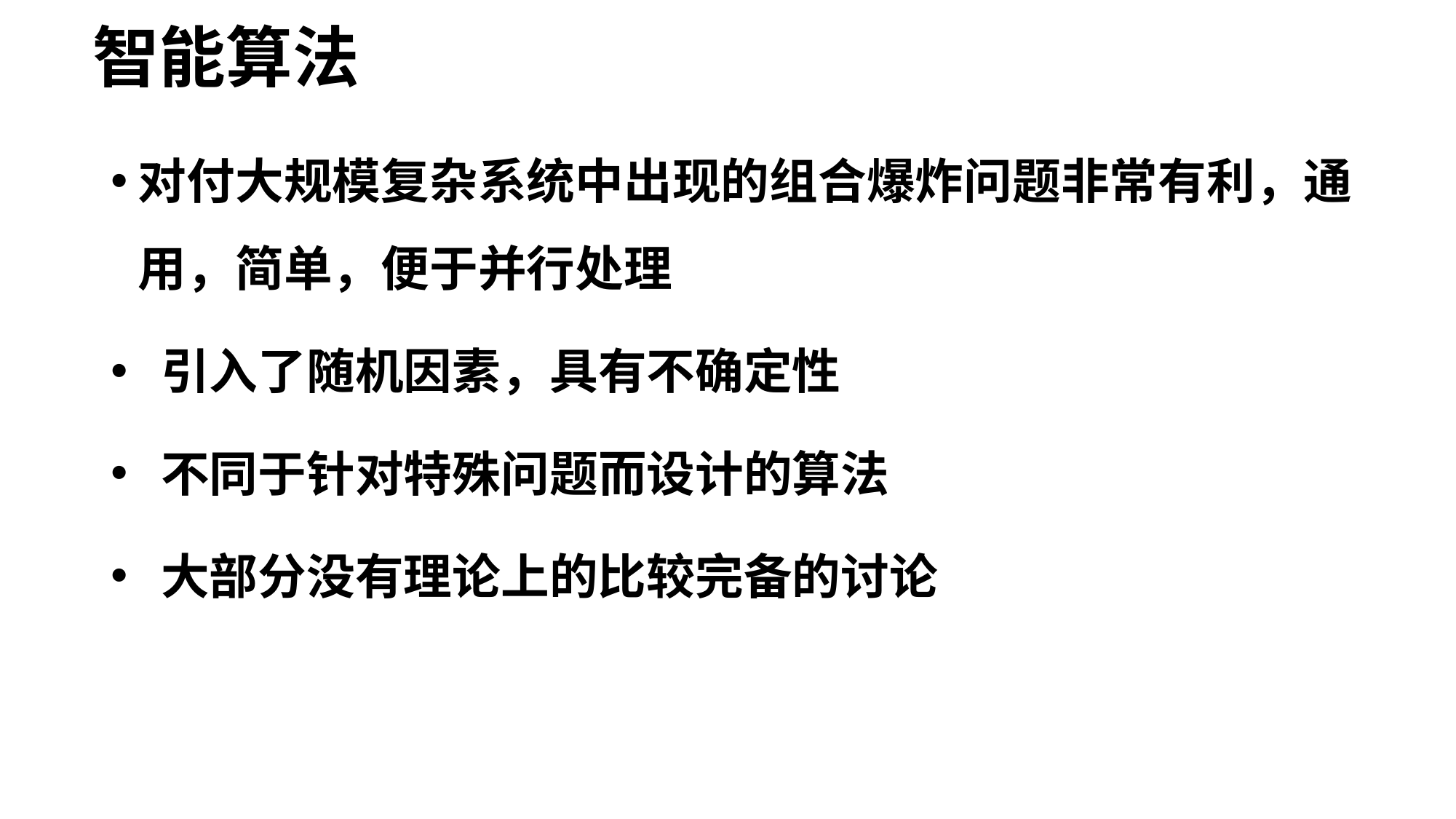

智能算法
对付大规模复杂系统中出现的组合爆炸问题非常有利，通用，简单，便于并行处理
 引入了随机因素，具有不确定性
 不同于针对特殊问题而设计的算法
 大部分没有理论上的比较完备的讨论